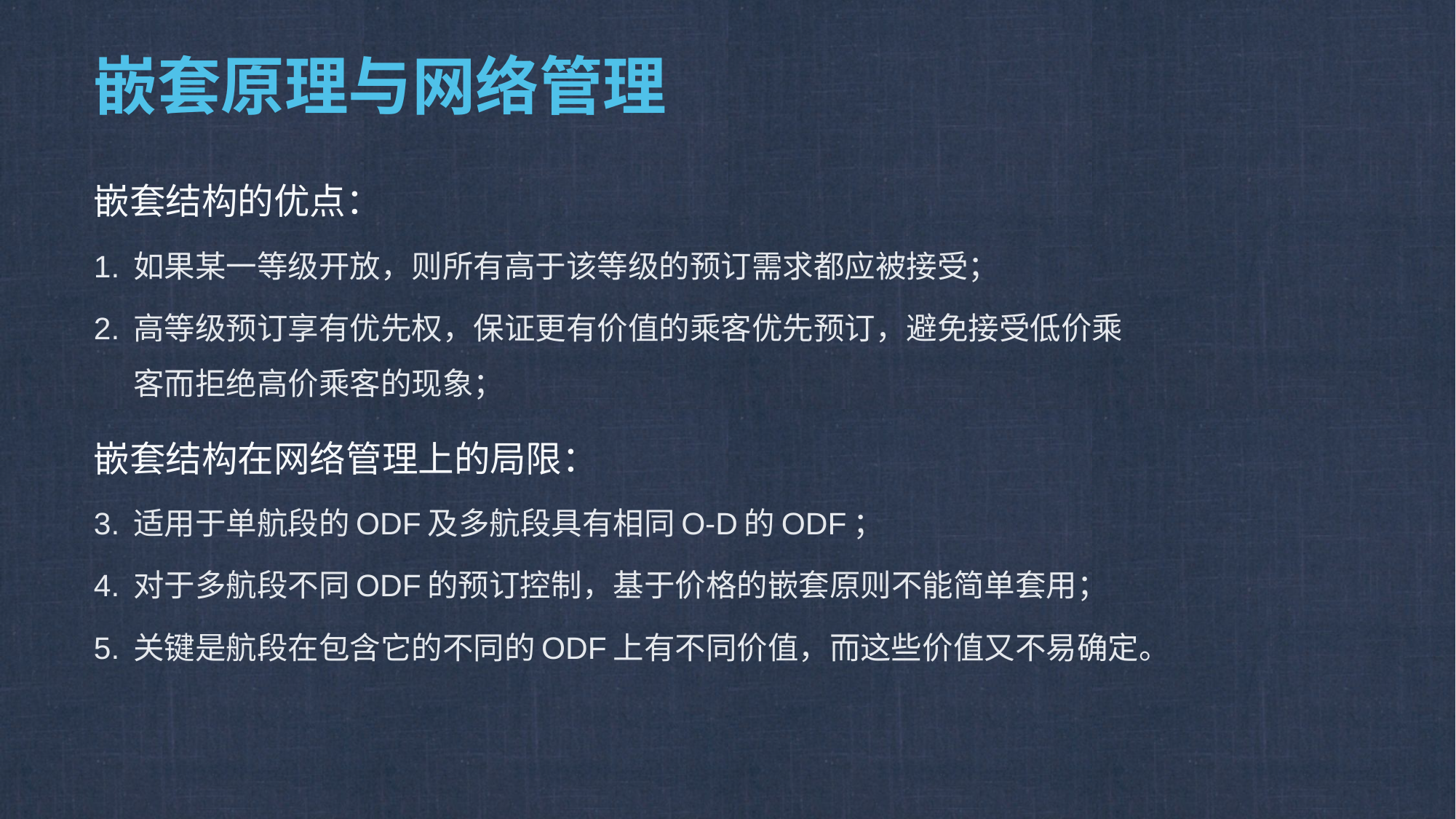

# 嵌套原理与网络管理
嵌套结构的优点：
如果某一等级开放，则所有高于该等级的预订需求都应被接受；
高等级预订享有优先权，保证更有价值的乘客优先预订，避免接受低价乘客而拒绝高价乘客的现象；
嵌套结构在网络管理上的局限：
适用于单航段的ODF及多航段具有相同O-D的ODF；
对于多航段不同ODF的预订控制，基于价格的嵌套原则不能简单套用；
关键是航段在包含它的不同的ODF上有不同价值，而这些价值又不易确定。